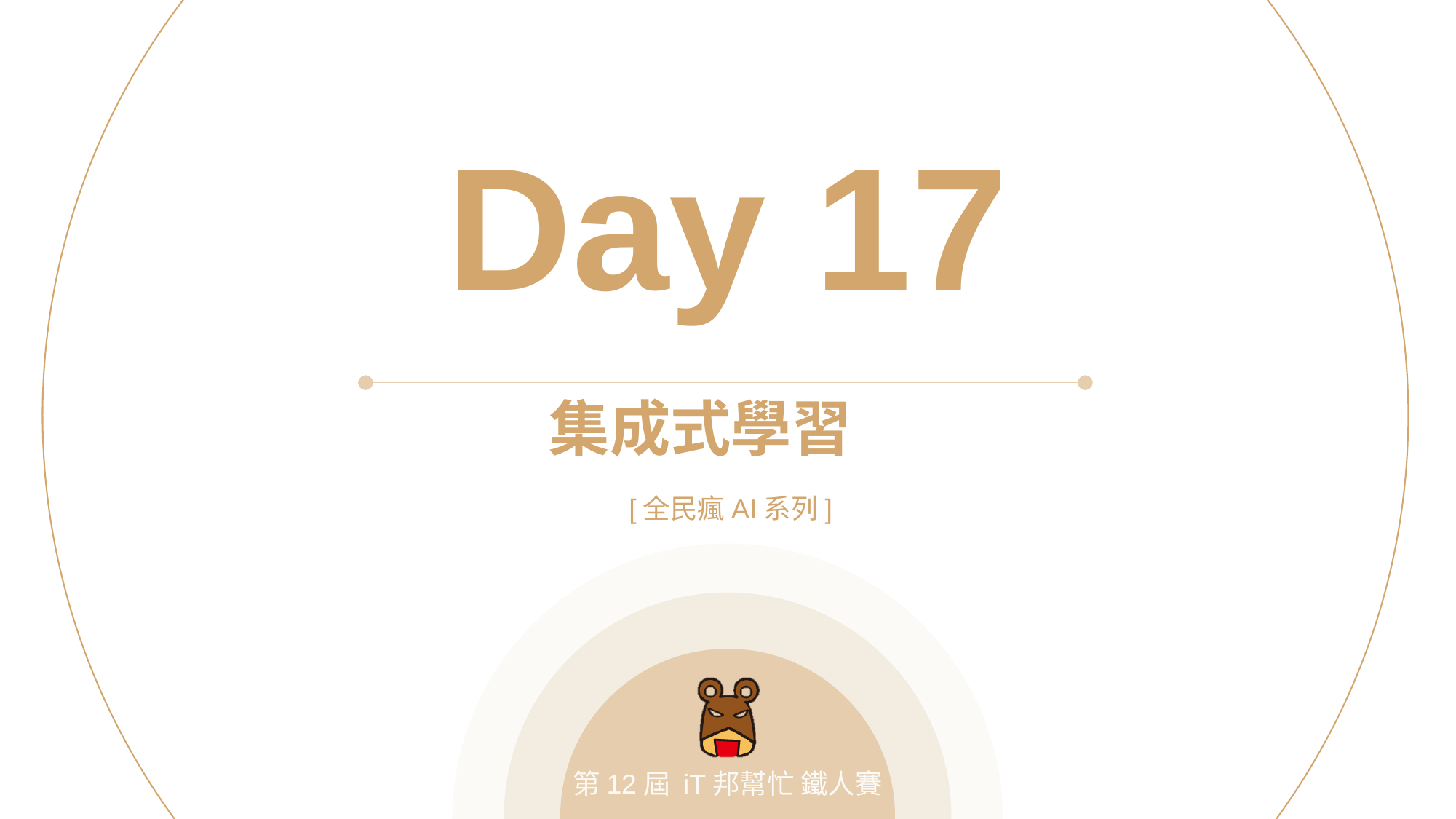

Day 17
集成式學習
[全民瘋AI系列]
第12屆 iT邦幫忙 鐵人賽